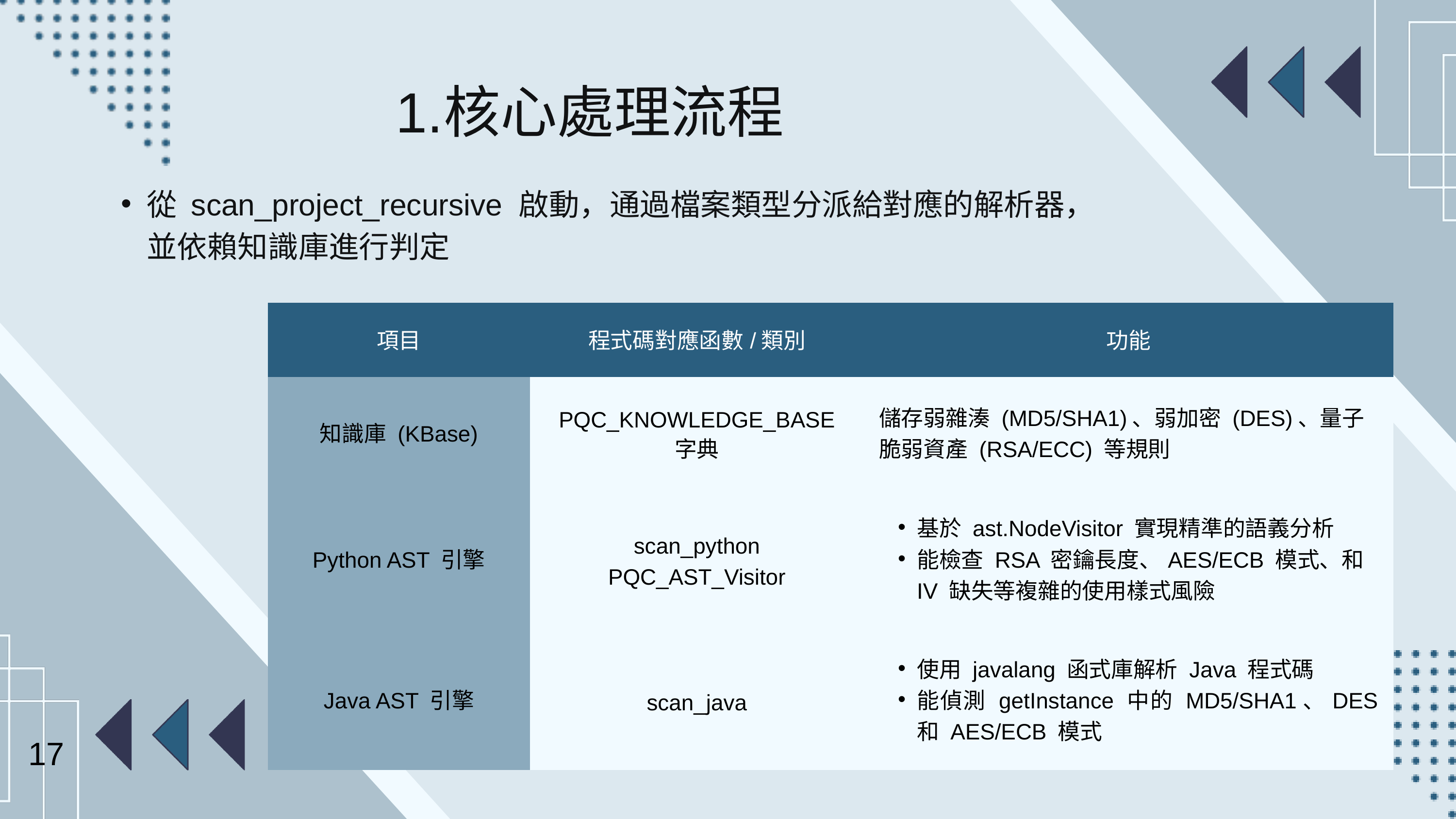

核心處理流程
從 scan_project_recursive 啟動，通過檔案類型分派給對應的解析器，並依賴知識庫進行判定
| 項目 | 程式碼對應函數/類別 | 功能 |
| --- | --- | --- |
| 知識庫 (KBase) | PQC\_KNOWLEDGE\_BASE 字典 | 儲存弱雜湊 (MD5/SHA1)、弱加密 (DES)、量子脆弱資產 (RSA/ECC) 等規則 |
| Python AST 引擎 | scan\_python PQC\_AST\_Visitor | 基於 ast.NodeVisitor 實現精準的語義分析 能檢查 RSA 密鑰長度、AES/ECB 模式、和 IV 缺失等複雜的使用樣式風險 |
| Java AST 引擎 | scan\_java | 使用 javalang 函式庫解析 Java 程式碼 能偵測 getInstance 中的 MD5/SHA1、DES 和 AES/ECB 模式 |

17